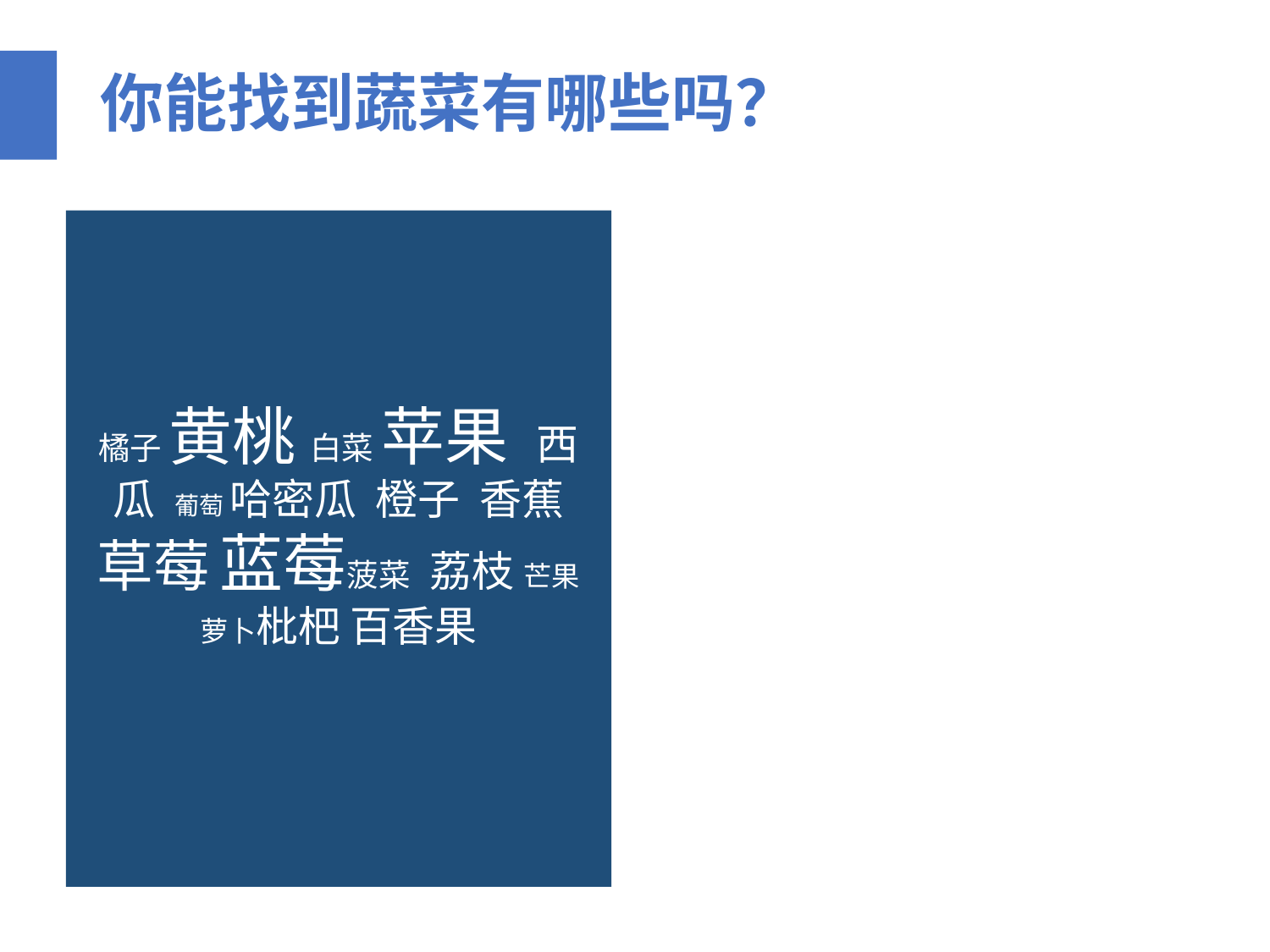

# 你能找到蔬菜有哪些吗？

橘子 黄桃 白菜 苹果   西瓜  葡萄 哈密瓜  橙子  香蕉 草莓 蓝莓菠菜  荔枝 芒果萝卜枇杷 百香果
白菜  菠菜  萝卜
橘子   黄桃   苹果   西瓜   葡萄  橙子   香蕉   草莓   蓝莓   荔枝   芒果  枇杷    百香果  哈密瓜